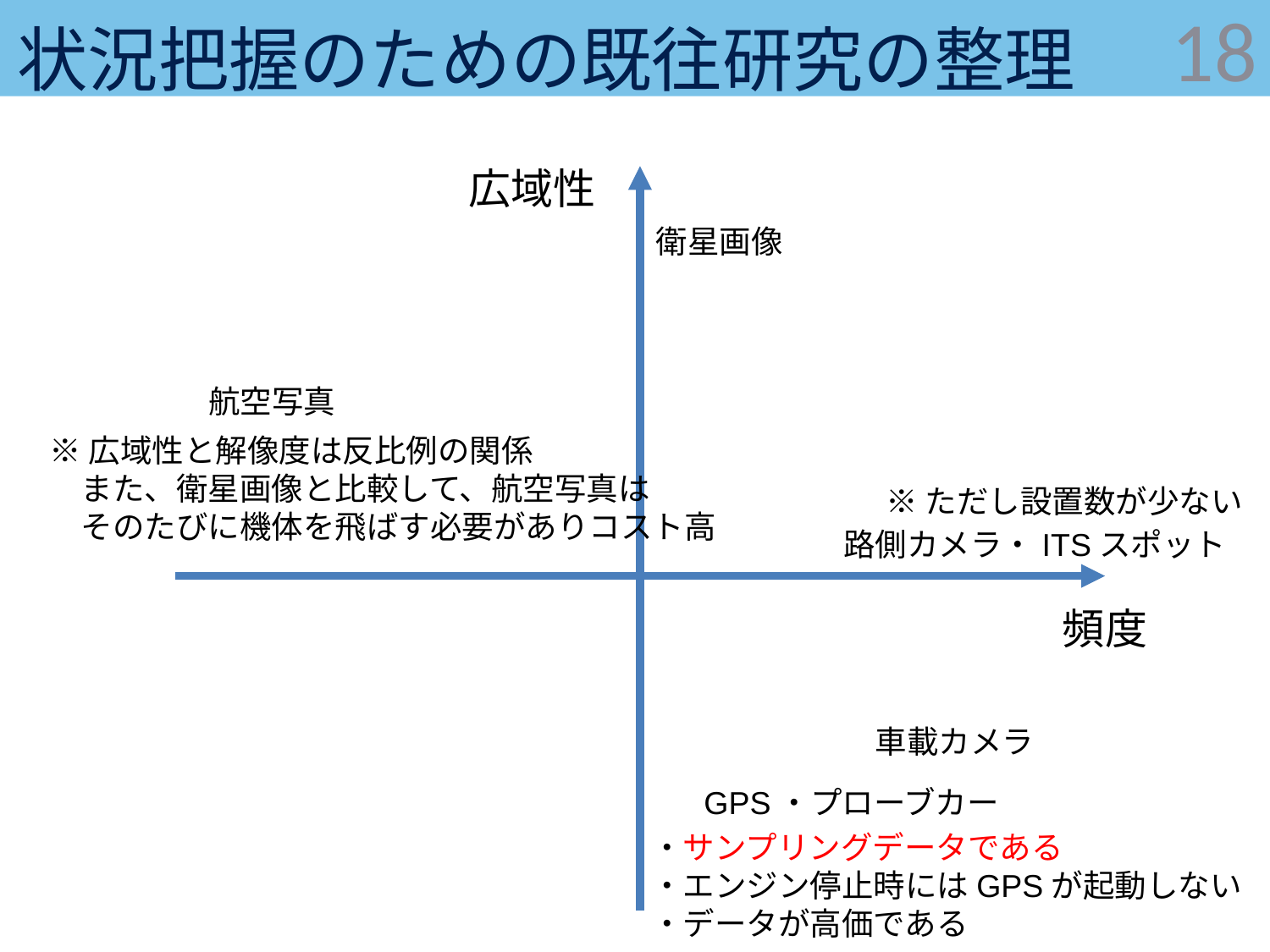

# 状況把握のための既往研究の整理
18
広域性
衛星画像
航空写真
※広域性と解像度は反比例の関係
　また、衛星画像と比較して、航空写真は
　そのたびに機体を飛ばす必要がありコスト高
※ただし設置数が少ない
路側カメラ・ITSスポット

頻度
車載カメラ
GPS・プローブカー
・サンプリングデータである
・エンジン停止時にはGPSが起動しない
・データが高価である